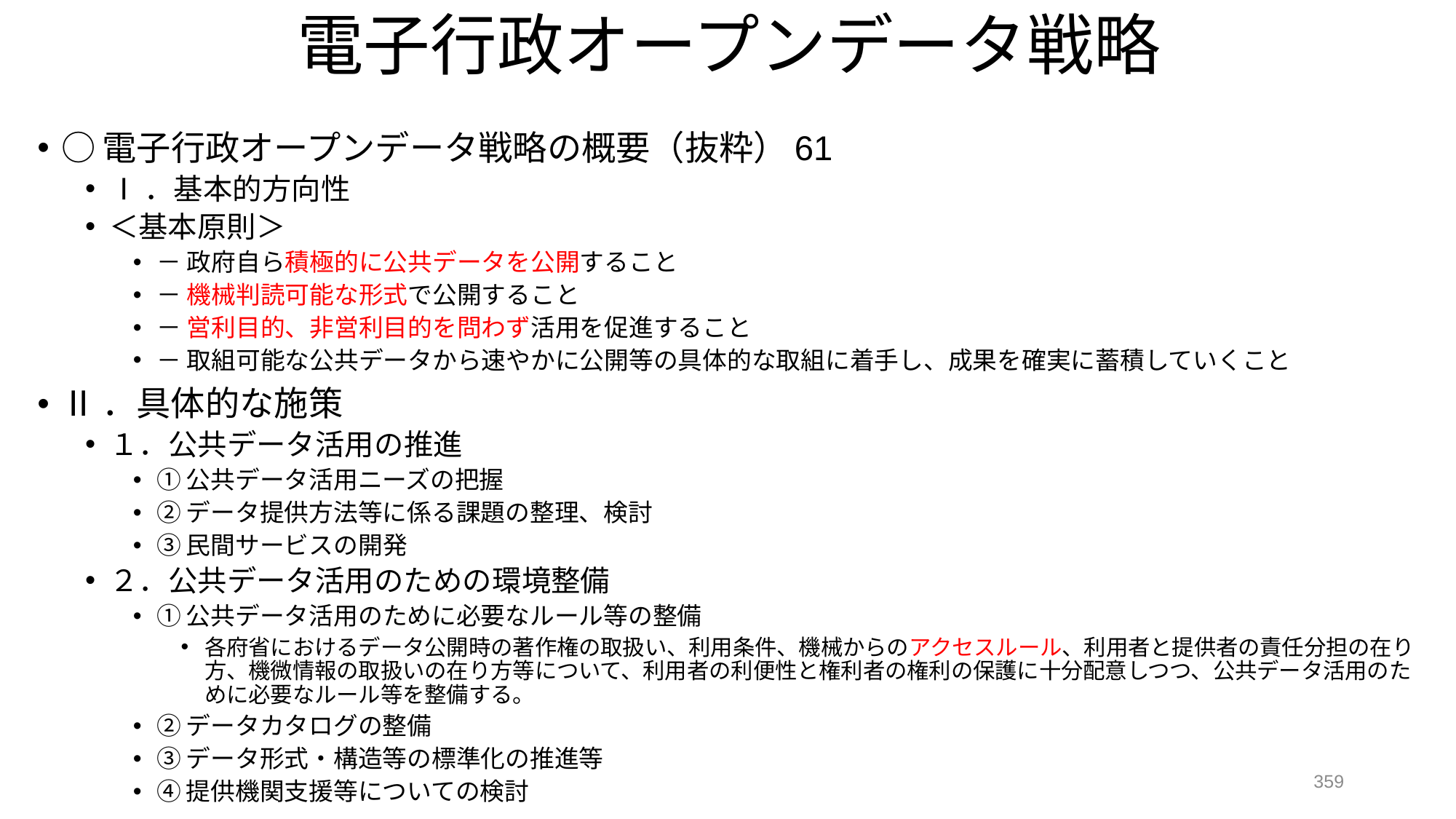

# 電子行政オープンデータ戦略
○電子行政オープンデータ戦略の概要（抜粋）61
Ⅰ．基本的方向性
＜基本原則＞
－ 政府自ら積極的に公共データを公開すること
－ 機械判読可能な形式で公開すること
－ 営利目的、非営利目的を問わず活用を促進すること
－ 取組可能な公共データから速やかに公開等の具体的な取組に着手し、成果を確実に蓄積していくこと
Ⅱ．具体的な施策
１．公共データ活用の推進
①公共データ活用ニーズの把握
②データ提供方法等に係る課題の整理、検討
③民間サービスの開発
２．公共データ活用のための環境整備
①公共データ活用のために必要なルール等の整備
各府省におけるデータ公開時の著作権の取扱い、利用条件、機械からのアクセスルール、利用者と提供者の責任分担の在り方、機微情報の取扱いの在り方等について、利用者の利便性と権利者の権利の保護に十分配意しつつ、公共データ活用のために必要なルール等を整備する。
②データカタログの整備
③データ形式・構造等の標準化の推進等
④提供機関支援等についての検討
359